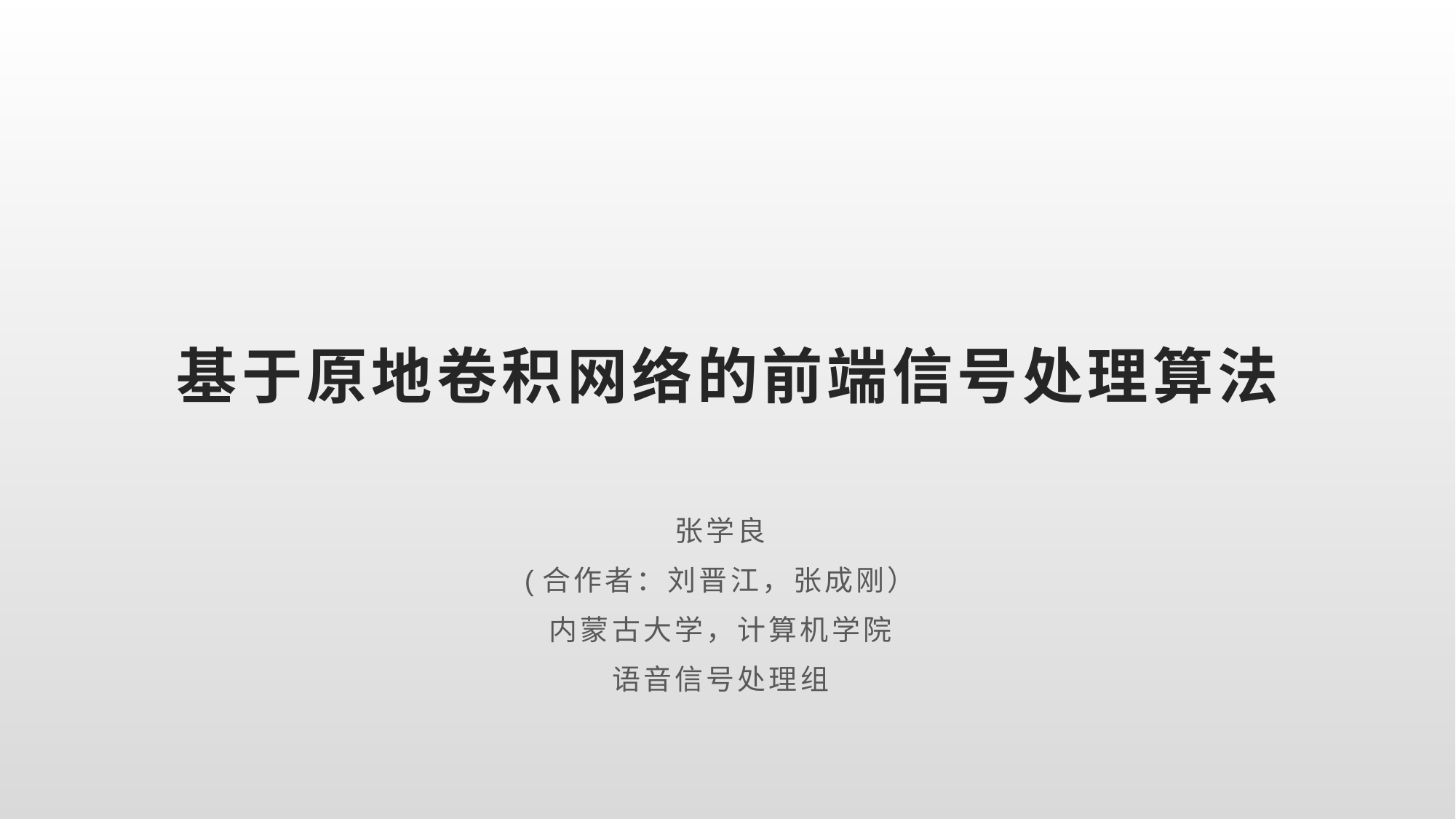

# 基于原地卷积网络的前端信号处理算法
张学良
(合作者：刘晋江，张成刚）
内蒙古大学，计算机学院
语音信号处理组